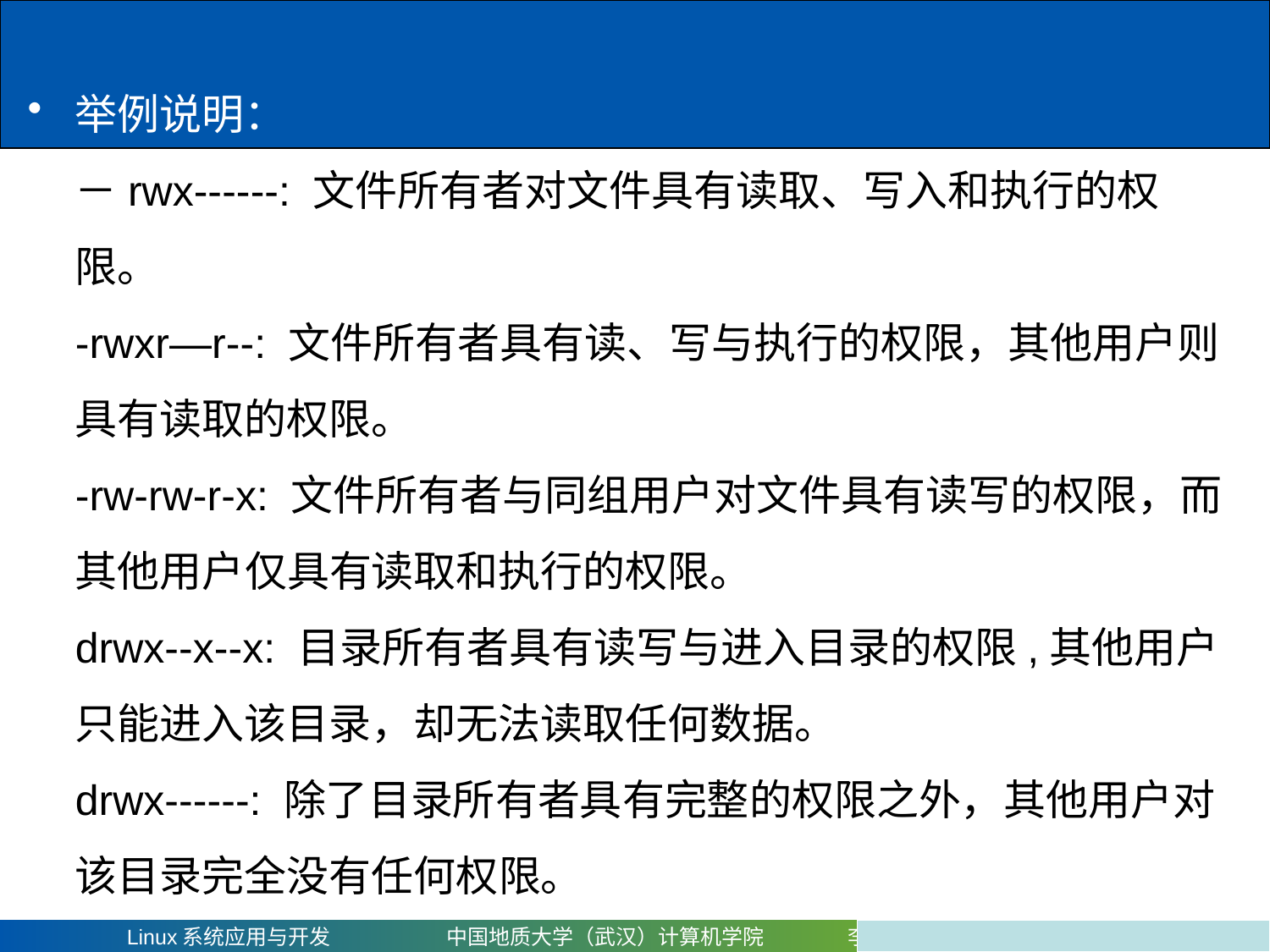

举例说明：
－rwx------: 文件所有者对文件具有读取、写入和执行的权限。
-rwxr―r--: 文件所有者具有读、写与执行的权限，其他用户则具有读取的权限。
-rw-rw-r-x: 文件所有者与同组用户对文件具有读写的权限，而其他用户仅具有读取和执行的权限。
drwx--x--x: 目录所有者具有读写与进入目录的权限,其他用户只能进入该目录，却无法读取任何数据。
drwx------: 除了目录所有者具有完整的权限之外，其他用户对该目录完全没有任何权限。